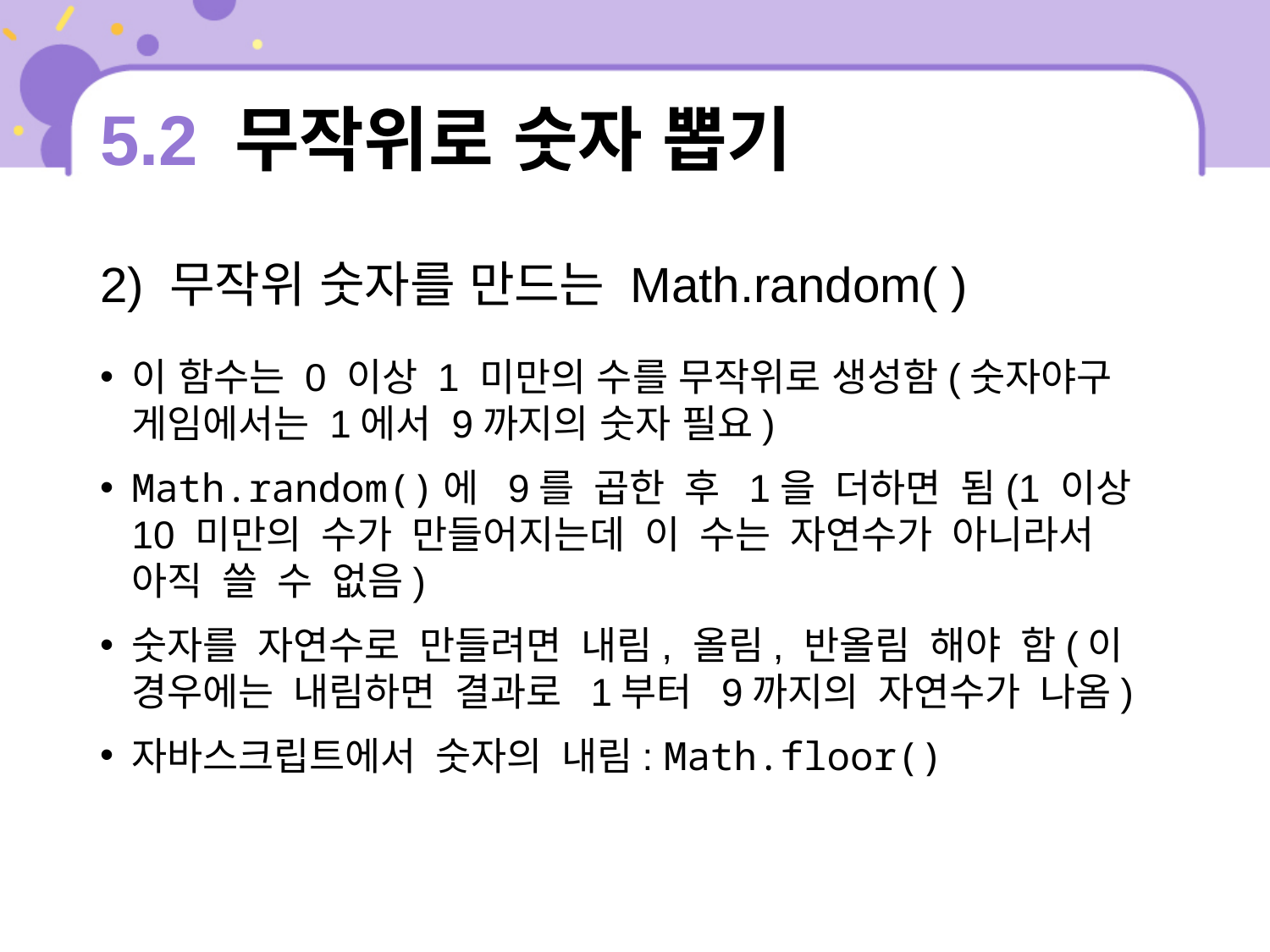

# 5.2 무작위로 숫자 뽑기
2) 무작위 숫자를 만드는 Math.random( )
이 함수는 0 이상 1 미만의 수를 무작위로 생성함(숫자야구 게임에서는 1에서 9까지의 숫자 필요)
Math.random()에 9를 곱한 후 1을 더하면 됨(1 이상 10 미만의 수가 만들어지는데 이 수는 자연수가 아니라서 아직 쓸 수 없음)
숫자를 자연수로 만들려면 내림, 올림, 반올림 해야 함(이 경우에는 내림하면 결과로 1부터 9까지의 자연수가 나옴)
자바스크립트에서 숫자의 내림: Math.floor()